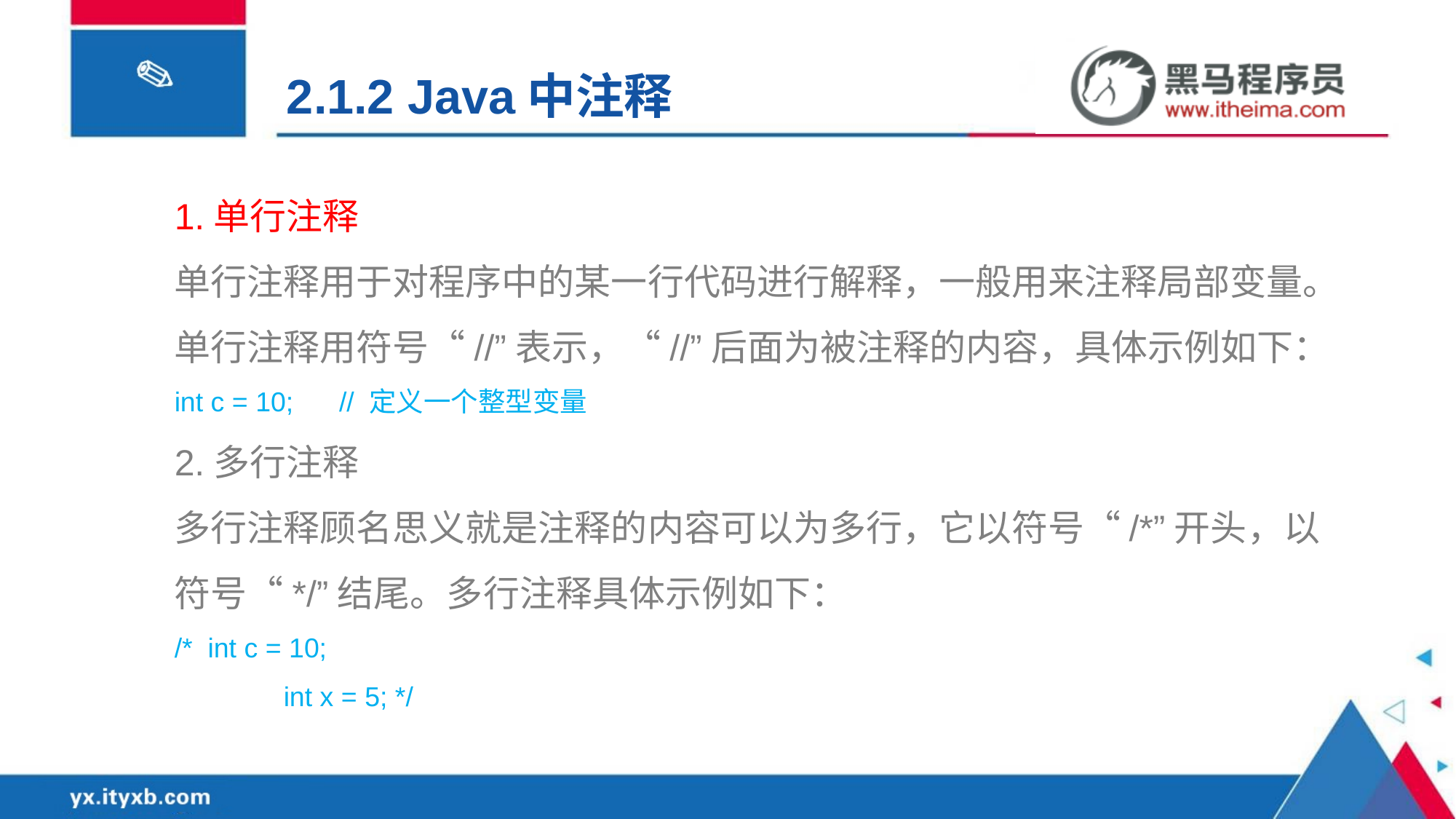

2.1.2 Java中注释
1.单行注释
单行注释用于对程序中的某一行代码进行解释，一般用来注释局部变量。单行注释用符号“//”表示，“//”后面为被注释的内容，具体示例如下：
int c = 10;      // 定义一个整型变量
2.多行注释
多行注释顾名思义就是注释的内容可以为多行，它以符号“/*”开头，以符号“*/”结尾。多行注释具体示例如下：
/*  int c = 10;
	int x = 5; */